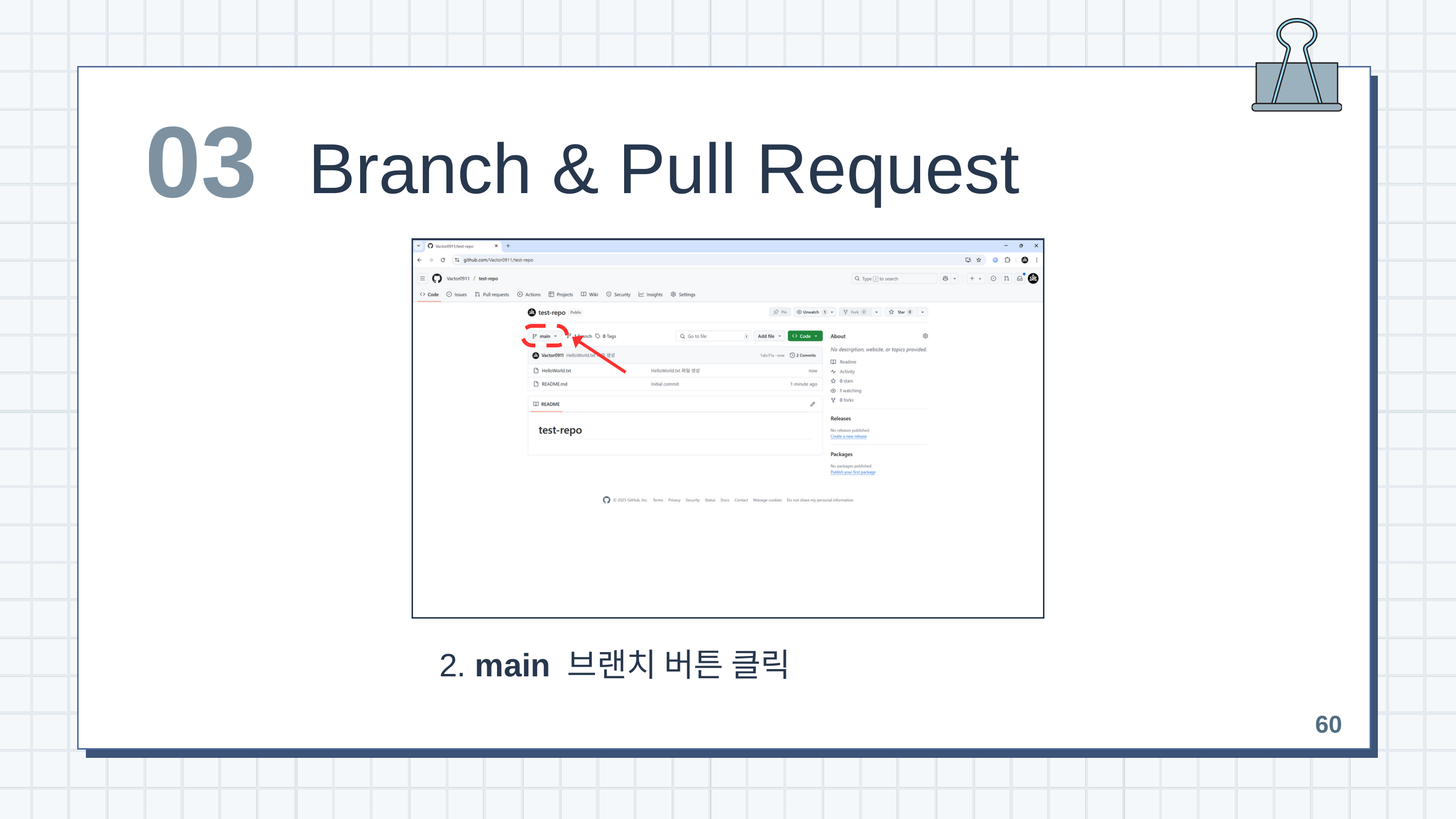

03
Branch & Pull Request

   2. main 브랜치 버튼 클릭
60